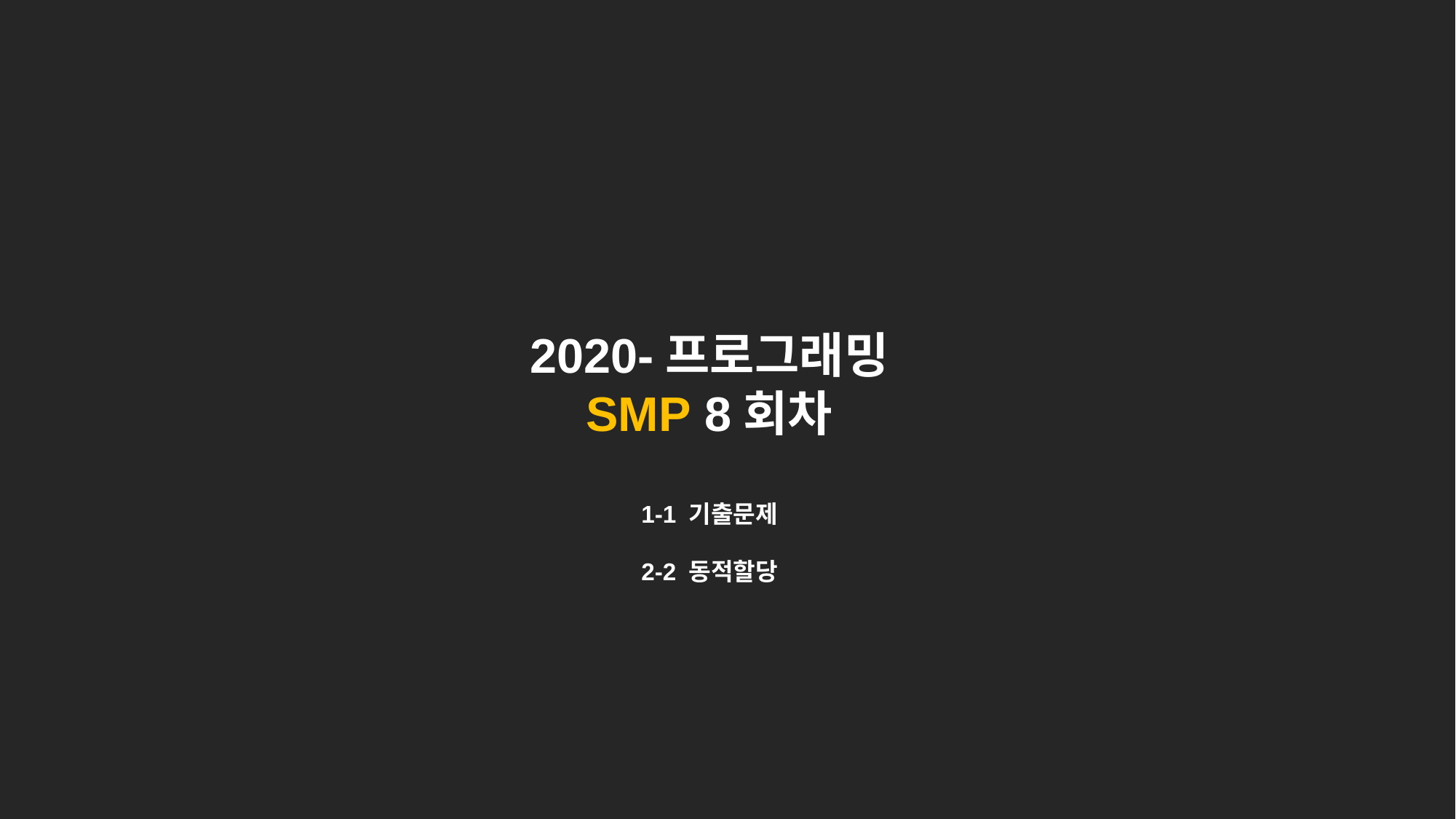

2020-프로그래밍
SMP 8회차
1-1 기출문제

2-2 동적할당